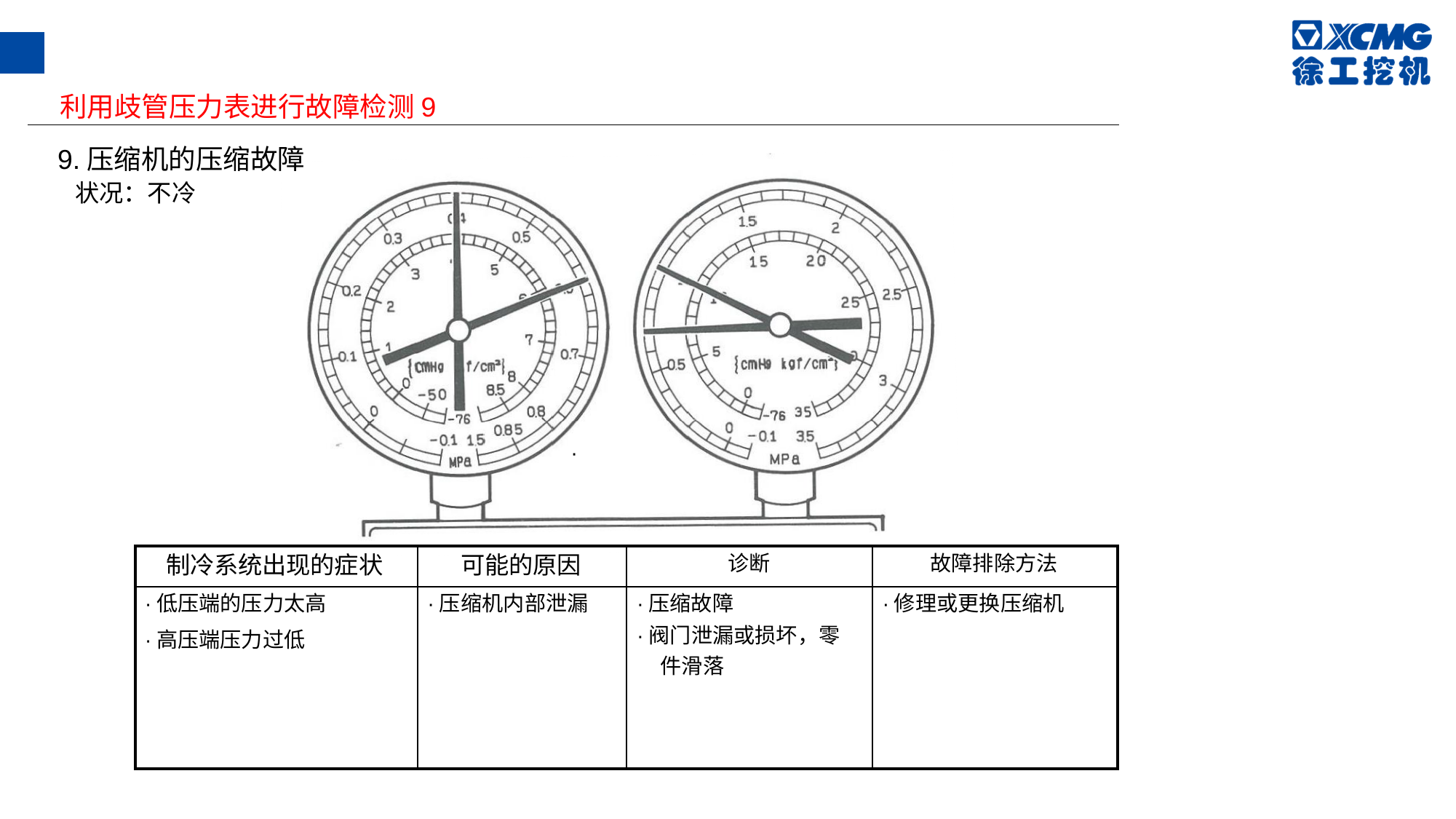

利用歧管压力表进行故障检测9

9.压缩机的压缩故障

状况：不冷
·
| 制冷系统出现的症状 | 可能的原因 | 诊断 | 故障排除方法 |
| --- | --- | --- | --- |
| ·低压端的压力太高 ·高压端压力过低 | ·压缩机内部泄漏 | ·压缩故障 ·阀门泄漏或损坏，零 件滑落 | ·修理或更换压缩机 |